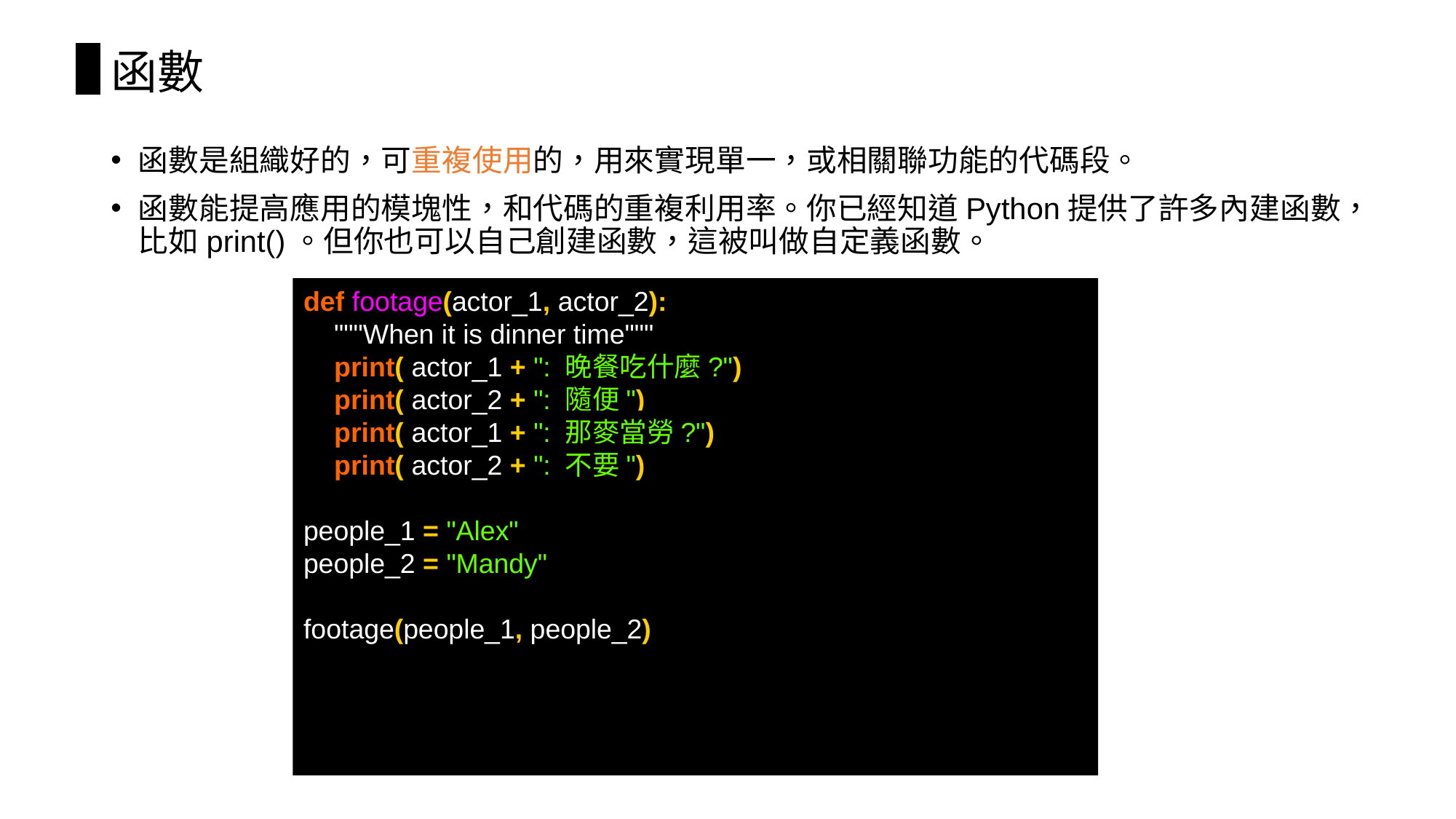

# 函數
函數是組織好的，可重複使用的，用來實現單一，或相關聯功能的代碼段。
函數能提高應用的模塊性，和代碼的重複利用率。你已經知道Python提供了許多內建函數，比如print()。但你也可以自己創建函數，這被叫做自定義函數。
def footage(actor_1, actor_2):
    """When it is dinner time"""
    print( actor_1 + ": 晚餐吃什麼?")
    print( actor_2 + ": 隨便")
    print( actor_1 + ": 那麥當勞?")
    print( actor_2 + ": 不要")

people_1 = "Alex"
people_2 = "Mandy"

footage(people_1, people_2)